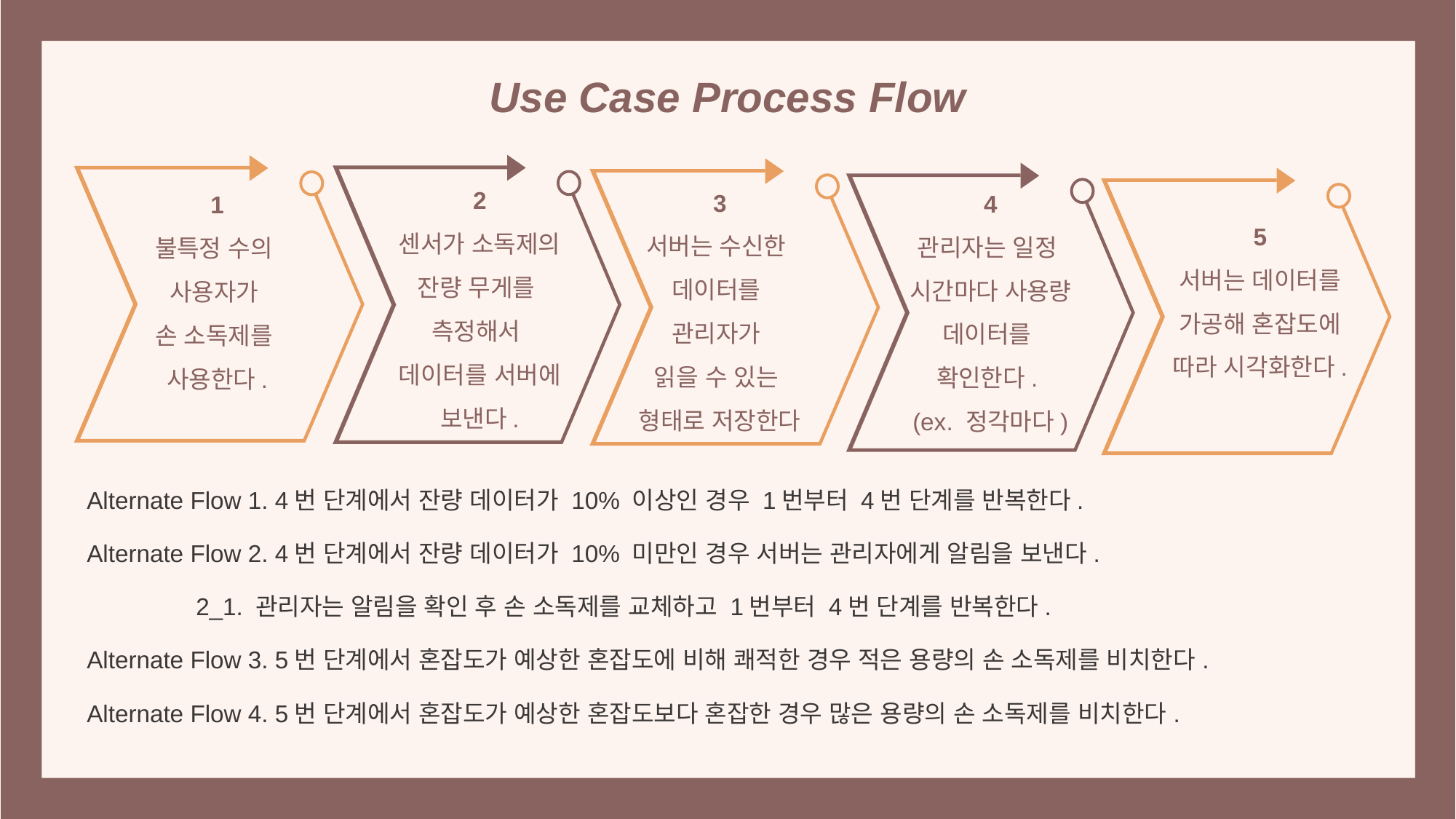

Use Case Process Flow

2
센서가 소독제의 잔량 무게를
측정해서
데이터를 서버에 보낸다.

3
서버는 수신한
데이터를
관리자가
읽을 수 있는
형태로 저장한다

4
관리자는 일정
시간마다 사용량 데이터를
확인한다.
(ex. 정각마다)

1
불특정 수의
사용자가
손 소독제를
사용한다.

5
서버는 데이터를 가공해 혼잡도에 따라 시각화한다.

Alternate Flow 1. 4번 단계에서 잔량 데이터가 10% 이상인 경우 1번부터 4번 단계를 반복한다.
Alternate Flow 2. 4번 단계에서 잔량 데이터가 10% 미만인 경우 서버는 관리자에게 알림을 보낸다.
	2_1. 관리자는 알림을 확인 후 손 소독제를 교체하고 1번부터 4번 단계를 반복한다.
Alternate Flow 3. 5번 단계에서 혼잡도가 예상한 혼잡도에 비해 쾌적한 경우 적은 용량의 손 소독제를 비치한다.
Alternate Flow 4. 5번 단계에서 혼잡도가 예상한 혼잡도보다 혼잡한 경우 많은 용량의 손 소독제를 비치한다.